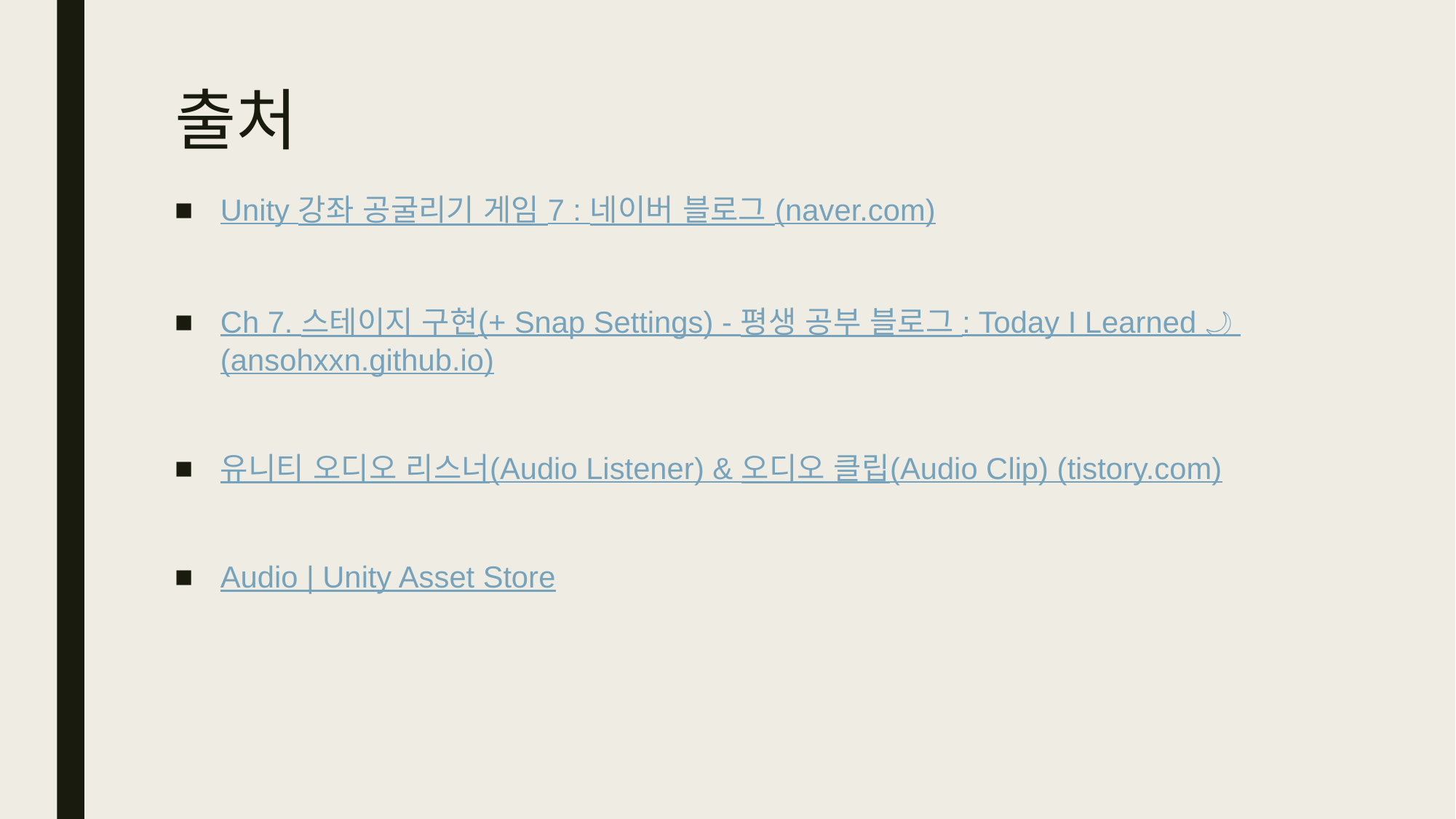

# 출처
Unity 강좌 공굴리기 게임 7 : 네이버 블로그 (naver.com)

Ch 7. 스테이지 구현(+ Snap Settings) - 평생 공부 블로그 : Today I Learned‍ 🌙 (ansohxxn.github.io)

유니티 오디오 리스너(Audio Listener) & 오디오 클립(Audio Clip) (tistory.com)

Audio | Unity Asset Store